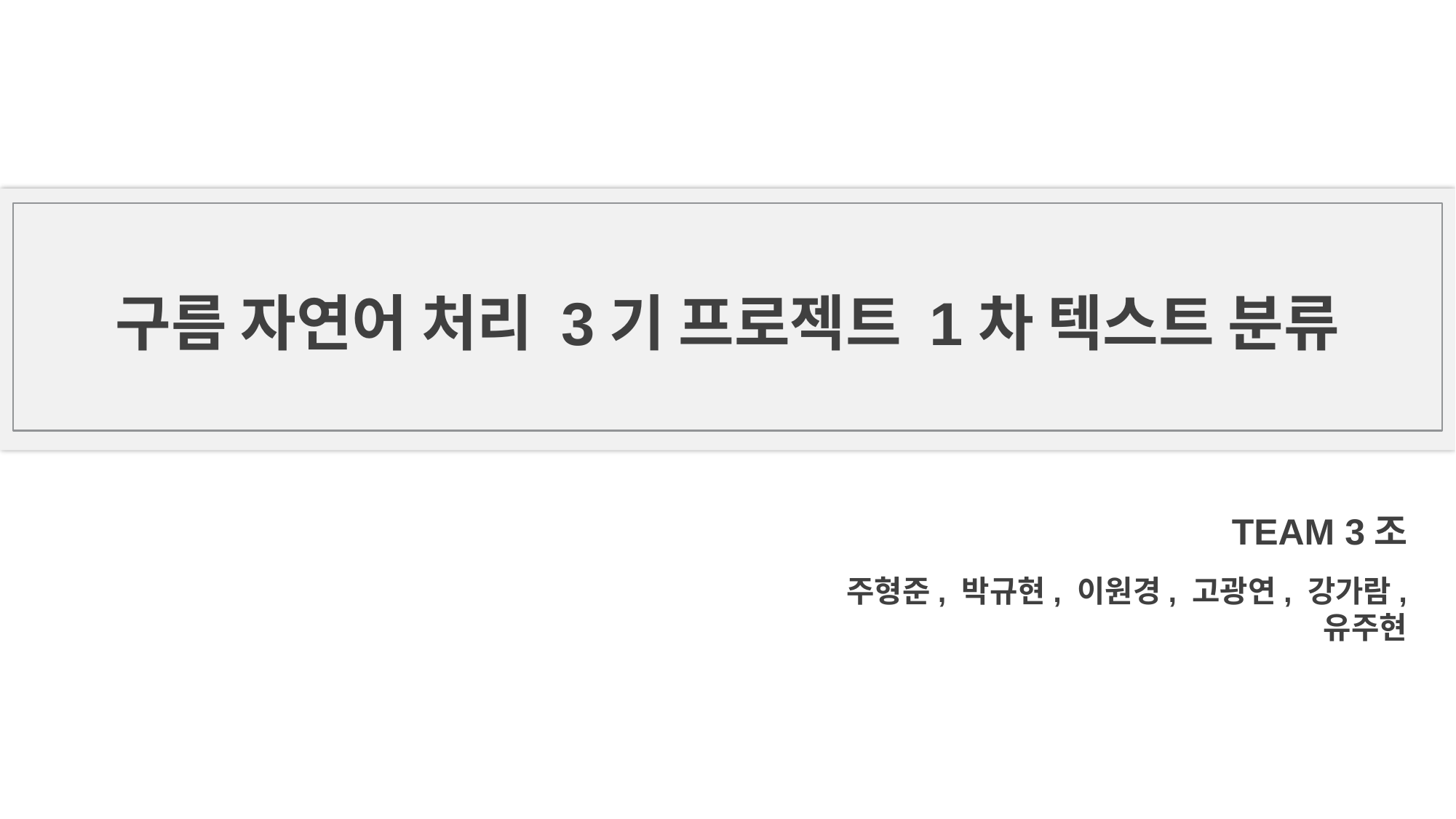

# 구름 자연어 처리 3기 프로젝트 1차 텍스트 분류

TEAM 3조
주형준, 박규현, 이원경, 고광연, 강가람, 유주현